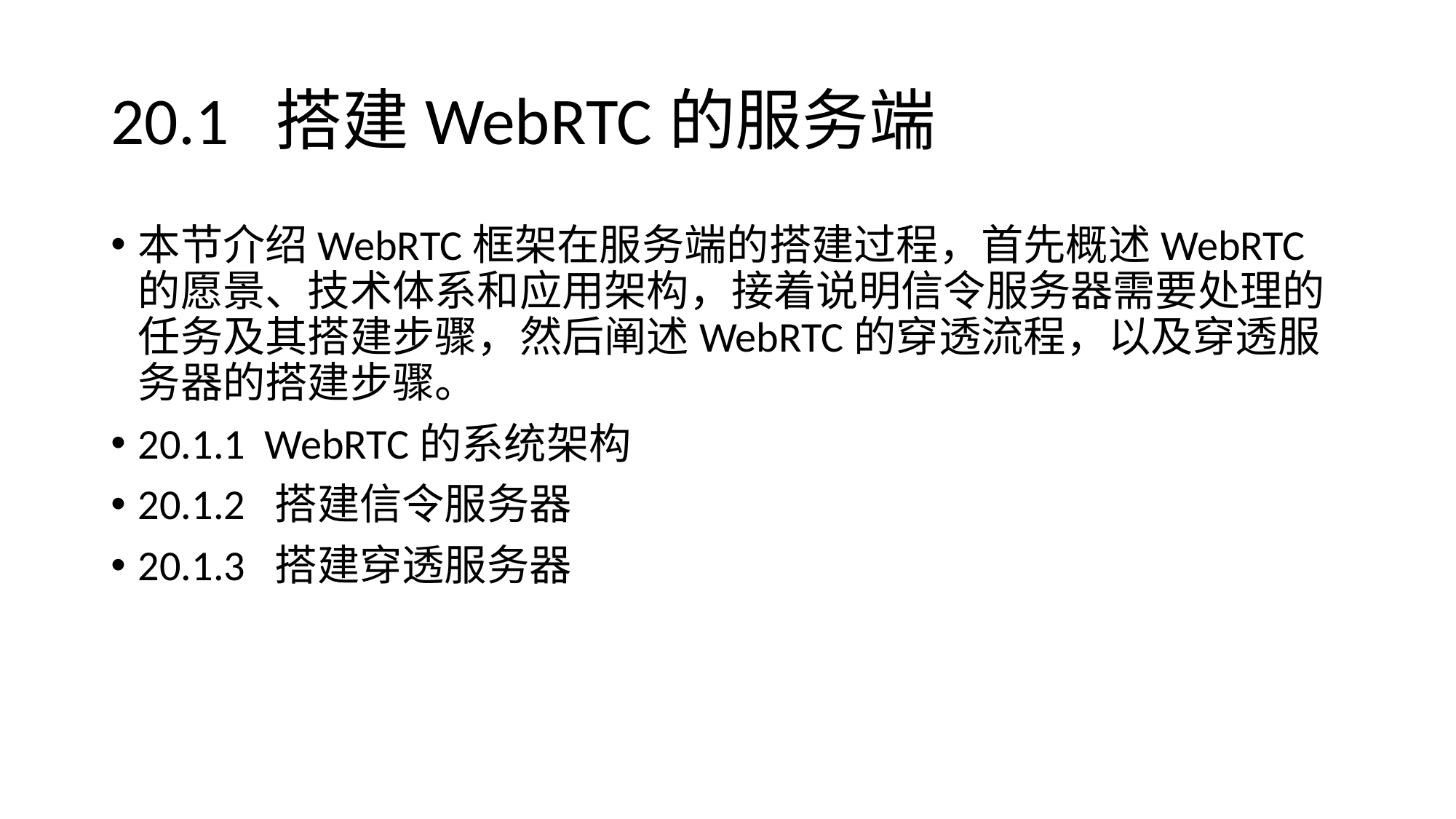

# 20.1  搭建WebRTC的服务端
本节介绍WebRTC框架在服务端的搭建过程，首先概述WebRTC的愿景、技术体系和应用架构，接着说明信令服务器需要处理的任务及其搭建步骤，然后阐述WebRTC的穿透流程，以及穿透服务器的搭建步骤。
20.1.1  WebRTC的系统架构
20.1.2  搭建信令服务器
20.1.3  搭建穿透服务器